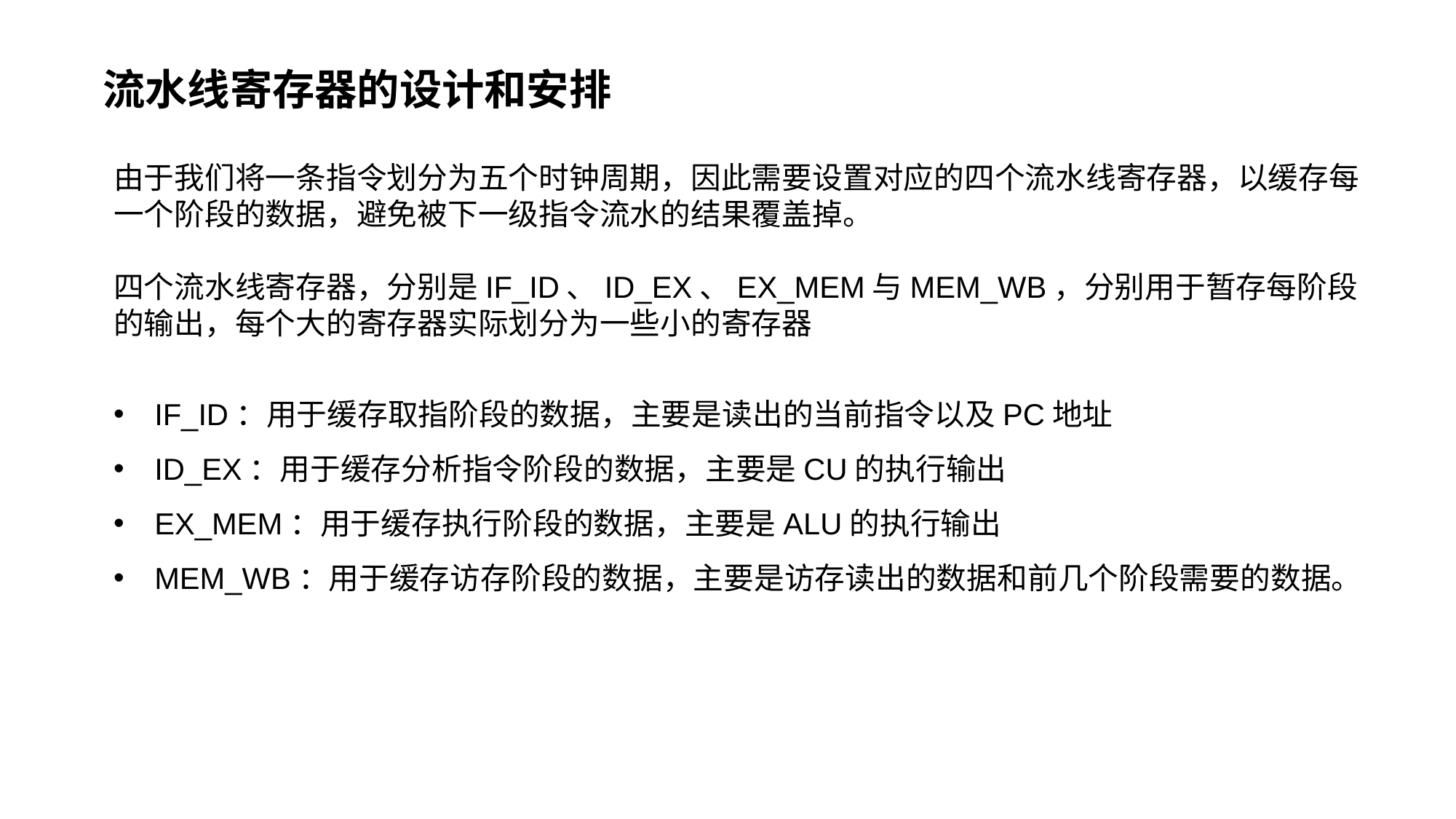

流水线寄存器的设计和安排
由于我们将一条指令划分为五个时钟周期，因此需要设置对应的四个流水线寄存器，以缓存每一个阶段的数据，避免被下一级指令流水的结果覆盖掉。

四个流水线寄存器，分别是IF_ID、ID_EX、EX_MEM与MEM_WB，分别用于暂存每阶段的输出，每个大的寄存器实际划分为一些小的寄存器

IF_ID：用于缓存取指阶段的数据，主要是读出的当前指令以及PC地址
ID_EX：用于缓存分析指令阶段的数据，主要是CU的执行输出
EX_MEM：用于缓存执行阶段的数据，主要是ALU的执行输出
MEM_WB：用于缓存访存阶段的数据，主要是访存读出的数据和前几个阶段需要的数据。